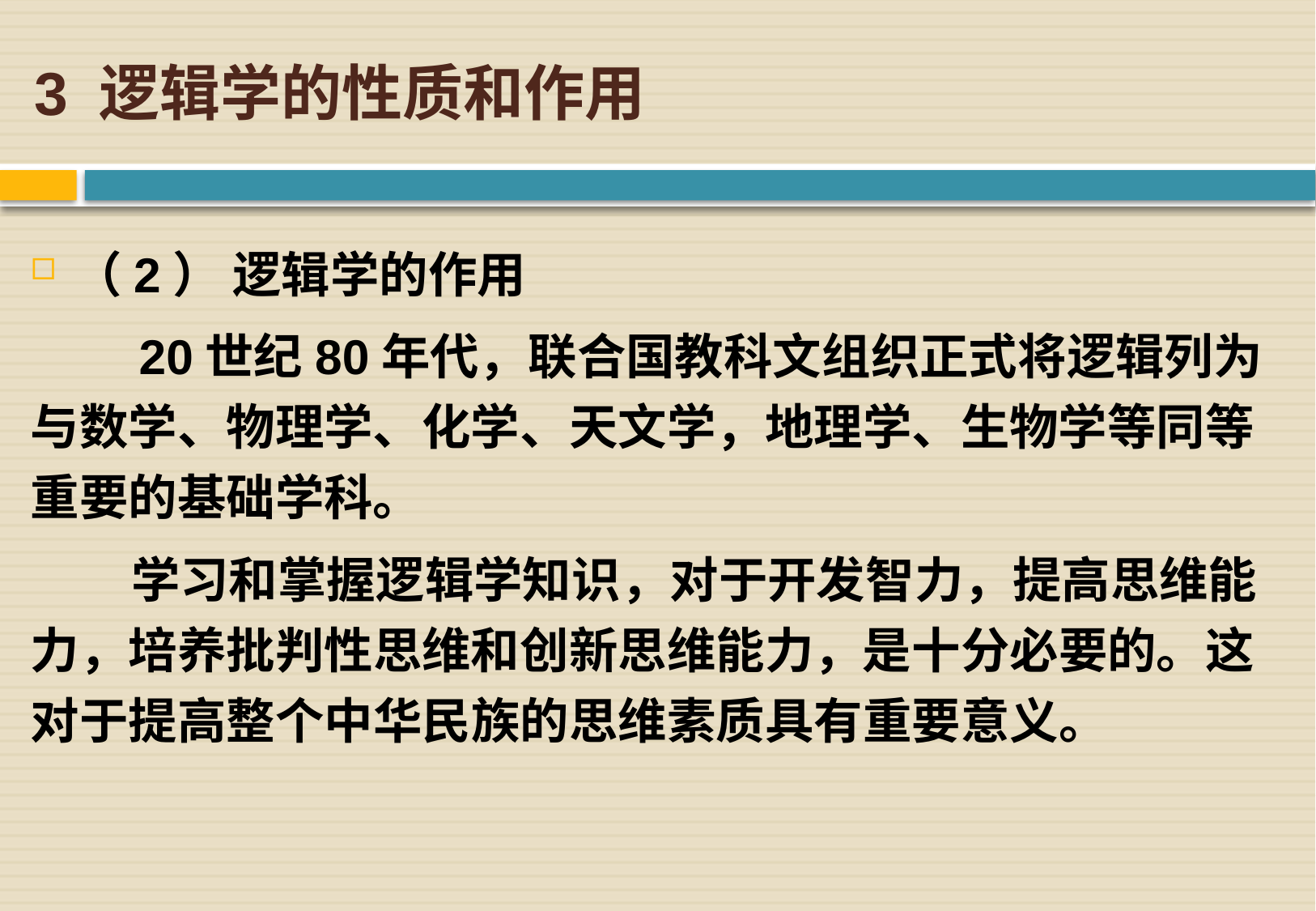

# 3 逻辑学的性质和作用
（2） 逻辑学的作用
        20世纪80年代，联合国教科文组织正式将逻辑列为与数学、物理学、化学、天文学，地理学、生物学等同等重要的基础学科。
        学习和掌握逻辑学知识，对于开发智力，提高思维能力，培养批判性思维和创新思维能力，是十分必要的。这对于提高整个中华民族的思维素质具有重要意义。